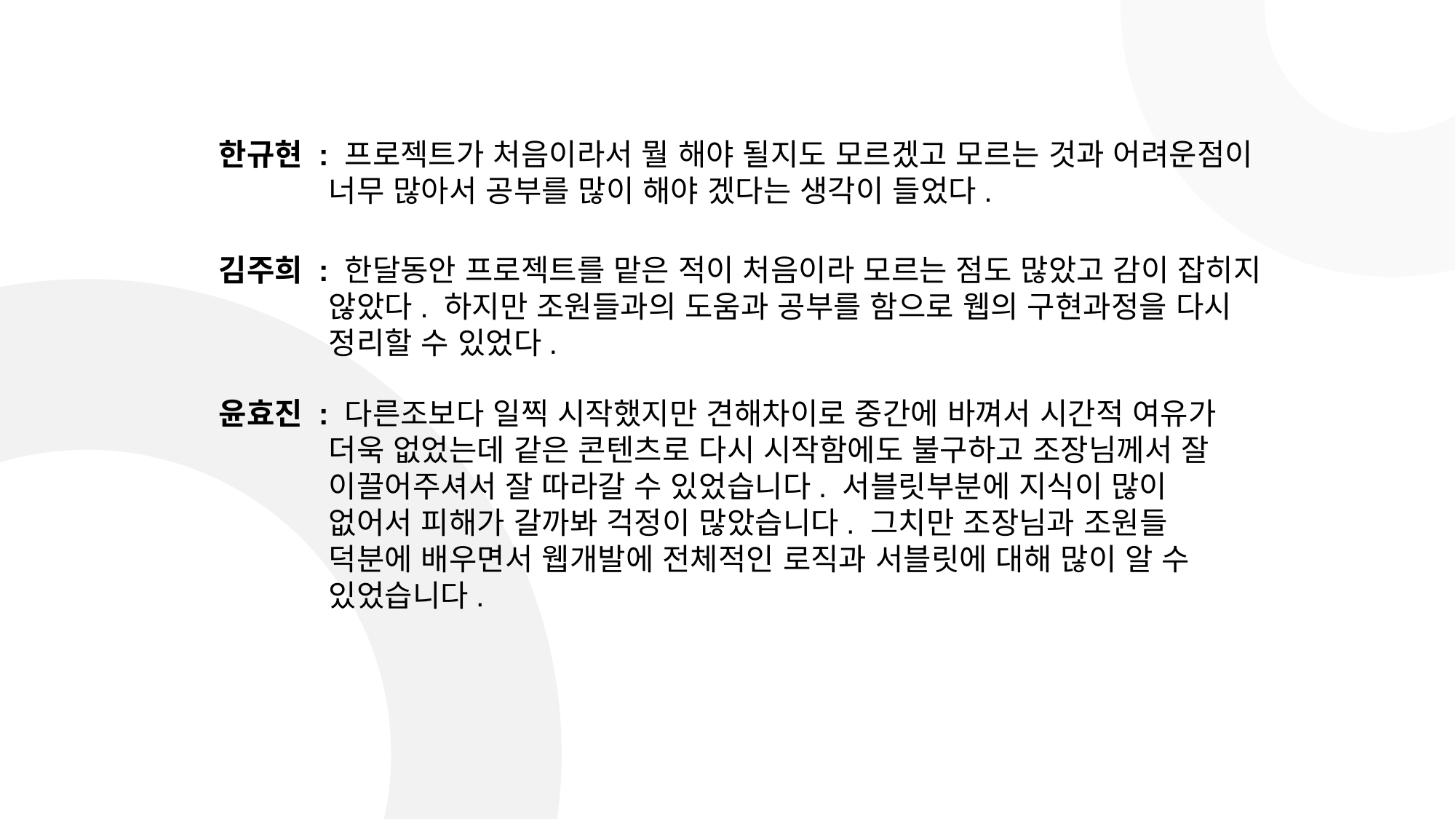

한규현 : 프로젝트가 처음이라서 뭘 해야 될지도 모르겠고 모르는 것과 어려운점이
            너무 많아서 공부를 많이 해야 겠다는 생각이 들었다.
김주희 : 한달동안 프로젝트를 맡은 적이 처음이라 모르는 점도 많았고 감이 잡히지
            않았다. 하지만 조원들과의 도움과 공부를 함으로 웹의 구현과정을 다시
            정리할 수 있었다.

윤효진 : 다른조보다 일찍 시작했지만 견해차이로 중간에 바껴서 시간적 여유가
            더욱 없었는데 같은 콘텐츠로 다시 시작함에도 불구하고 조장님께서 잘
            이끌어주셔서 잘 따라갈 수 있었습니다. 서블릿부분에 지식이 많이
            없어서 피해가 갈까봐 걱정이 많았습니다. 그치만 조장님과 조원들
            덕분에 배우면서 웹개발에 전체적인 로직과 서블릿에 대해 많이 알 수
            있었습니다.